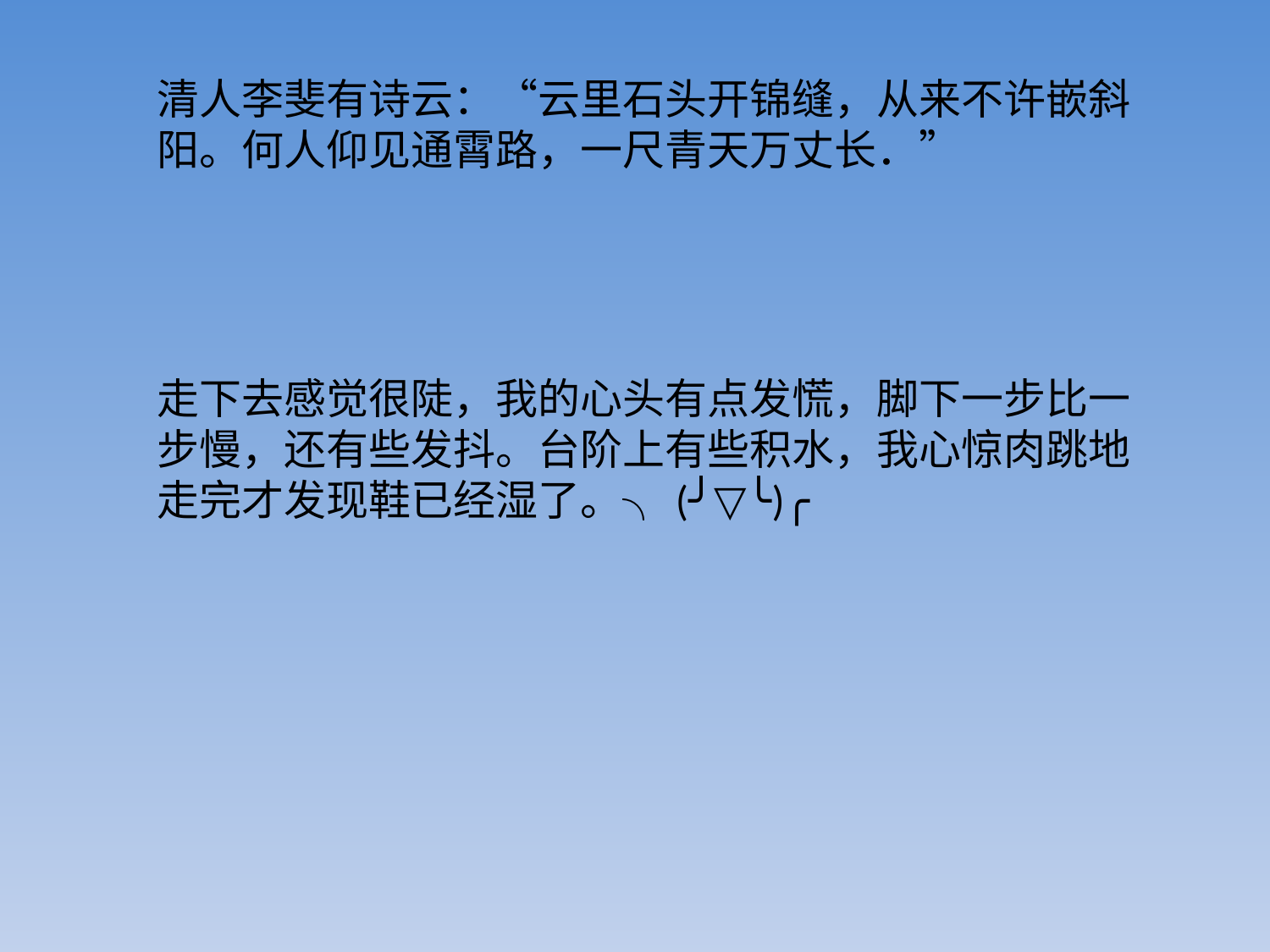

清人李斐有诗云：“云里石头开锦缝，从来不许嵌斜阳。何人仰见通霄路，一尺青天万丈长．”
走下去感觉很陡，我的心头有点发慌，脚下一步比一步慢，还有些发抖。台阶上有些积水，我心惊肉跳地走完才发现鞋已经湿了。╮(╯▽╰)╭